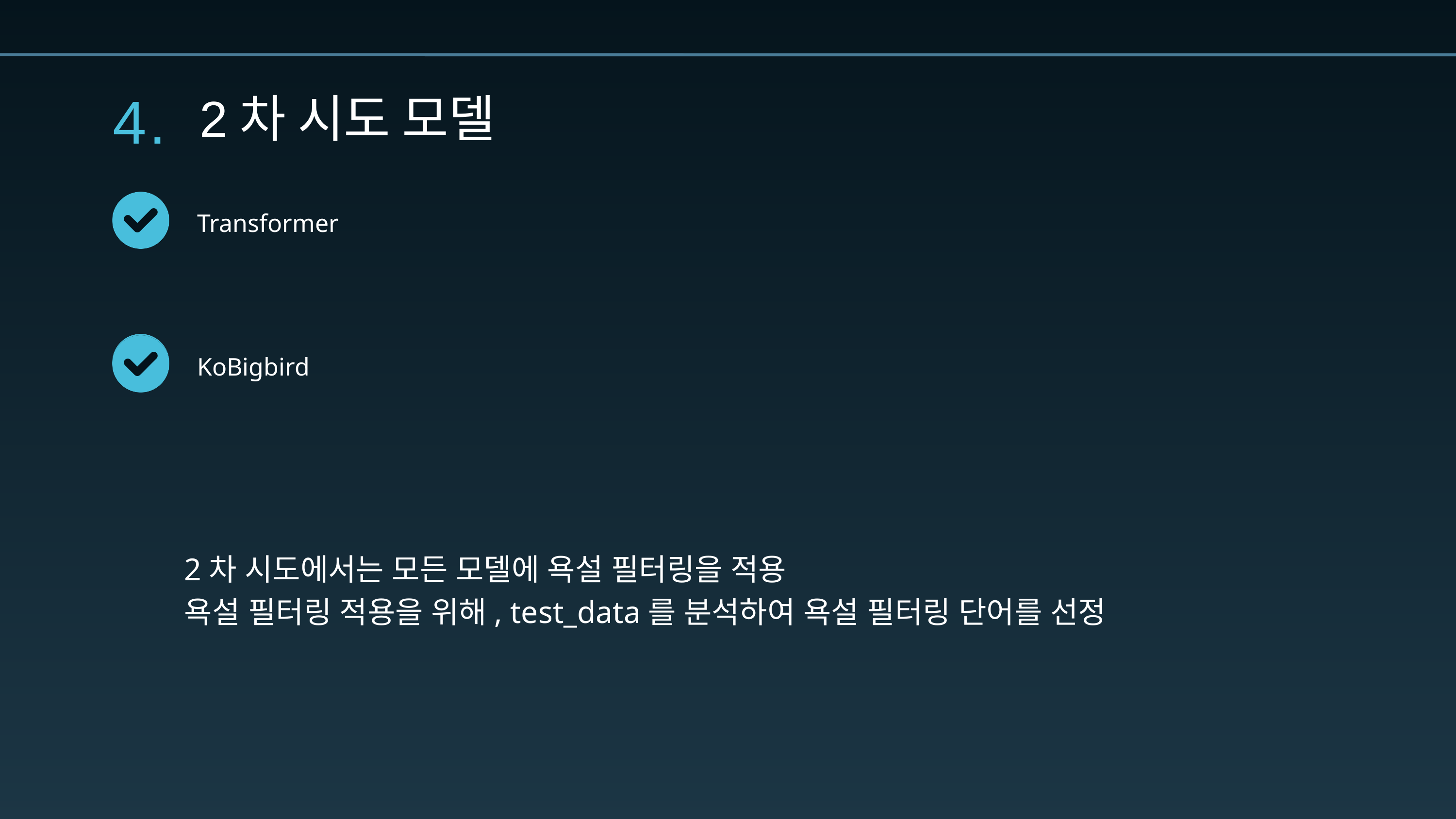

4.
2차 시도 모델

Transformer

KoBigbird
2차 시도에서는 모든 모델에 욕설 필터링을 적용
욕설 필터링 적용을 위해, test_data를 분석하여 욕설 필터링 단어를 선정